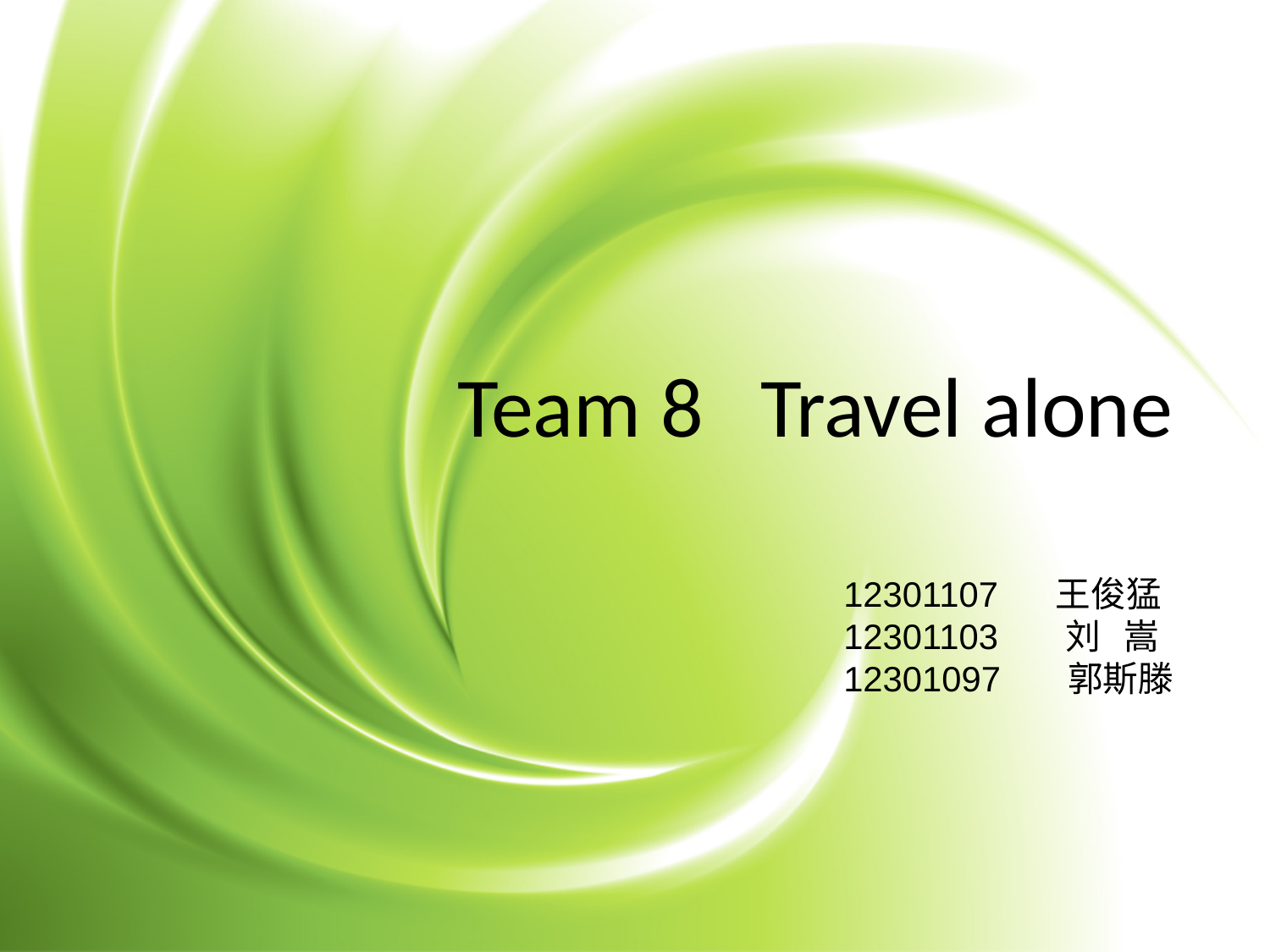

Team 8   Travel alone
               12301107     王俊猛
               12301103      刘   嵩
               12301097      郭斯滕